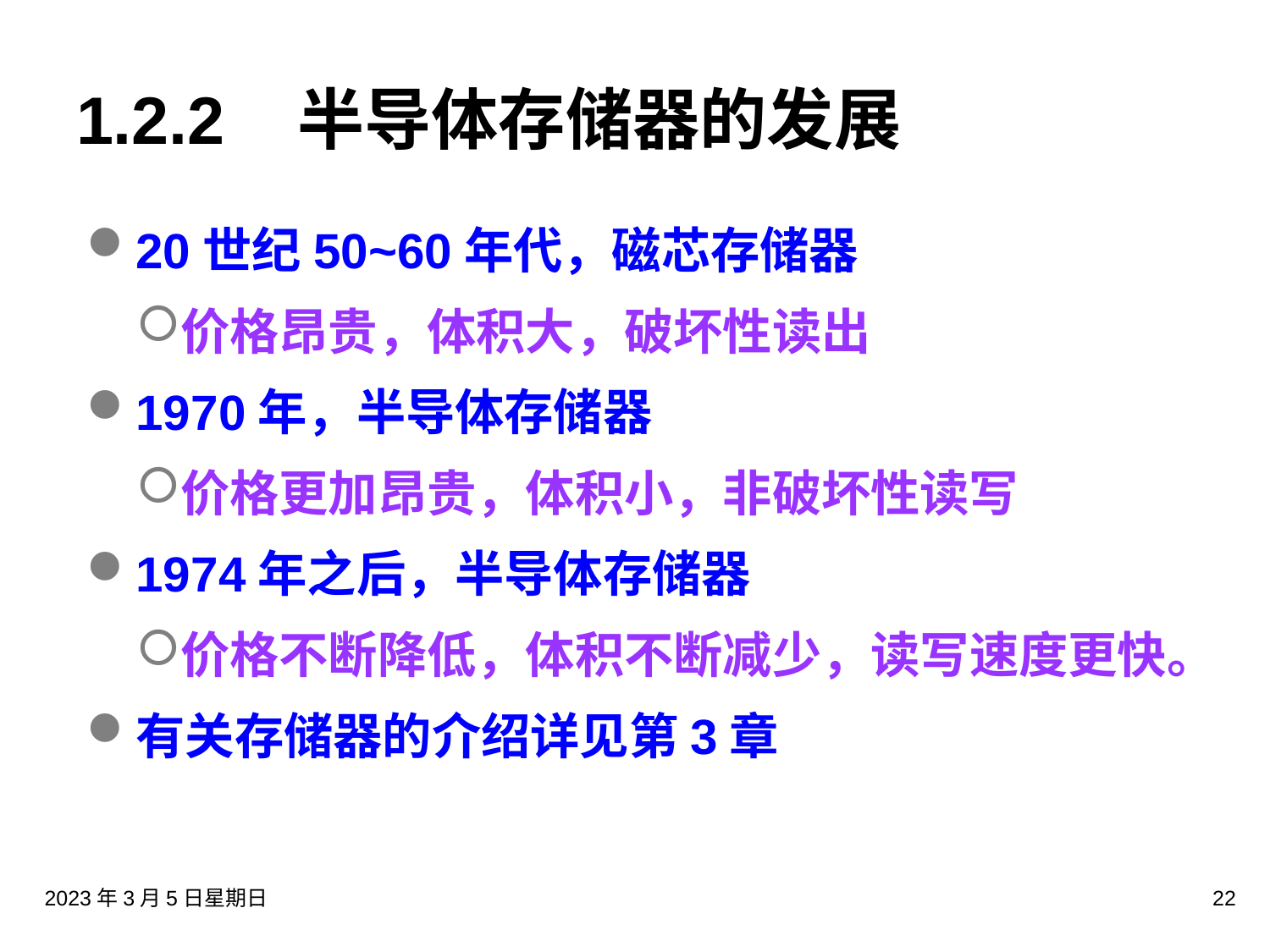

# 1.2.2   半导体存储器的发展
20世纪50~60年代，磁芯存储器
价格昂贵，体积大，破坏性读出
1970年，半导体存储器
价格更加昂贵，体积小，非破坏性读写
1974年之后，半导体存储器
价格不断降低，体积不断减少，读写速度更快。
有关存储器的介绍详见第3章
2023年3月5日星期日
22